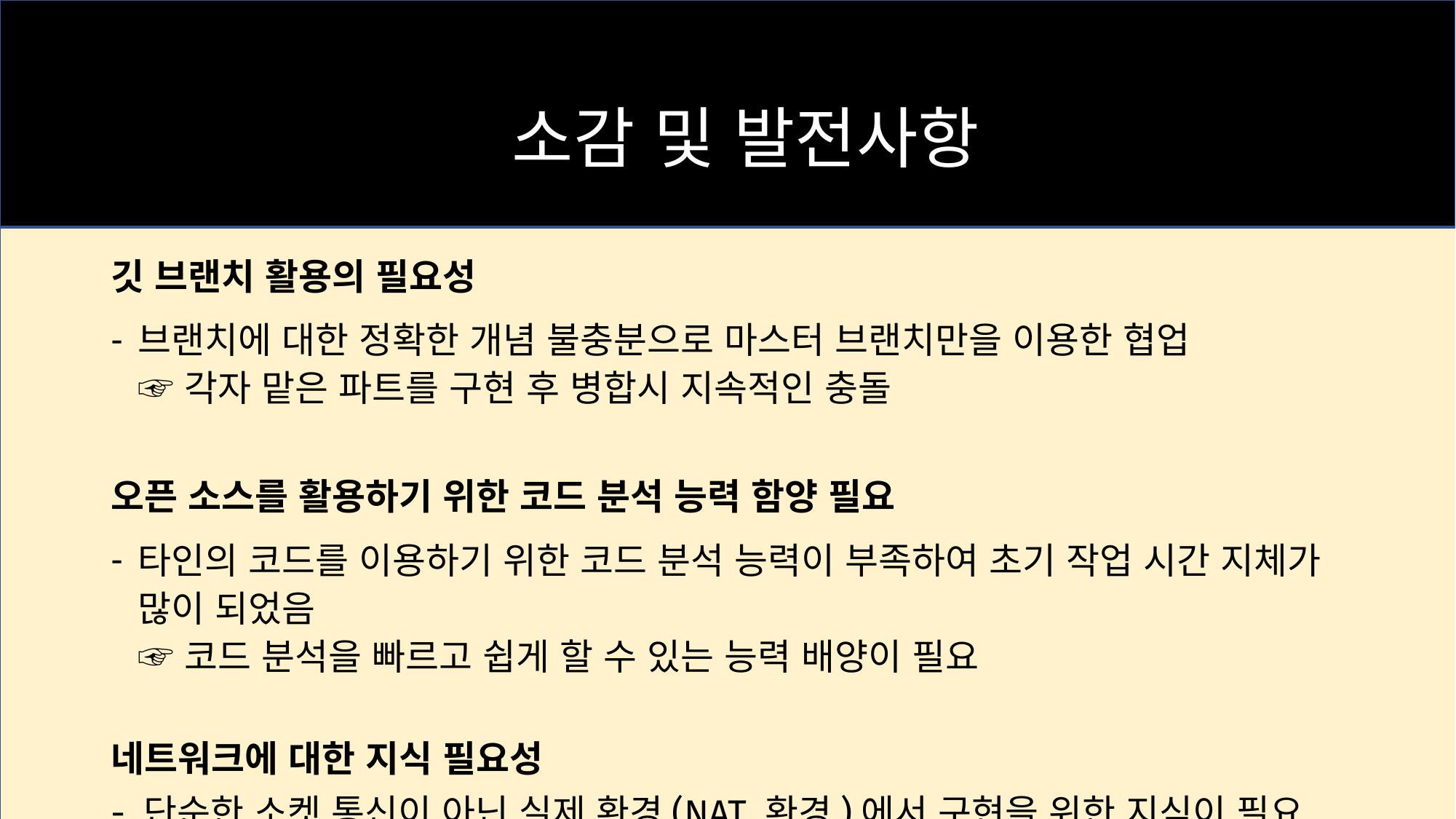

#
소감 및 발전사항

깃 브랜치 활용의 필요성
브랜치에 대한 정확한 개념 불충분으로 마스터 브랜치만을 이용한 협업
☞ 각자 맡은 파트를 구현 후 병합시 지속적인 충돌

오픈 소스를 활용하기 위한 코드 분석 능력 함양 필요
타인의 코드를 이용하기 위한 코드 분석 능력이 부족하여 초기 작업 시간 지체가 많이 되었음
☞ 코드 분석을 빠르고 쉽게 할 수 있는 능력 배양이 필요
네트워크에 대한 지식 필요성
- 단순한 소켓 통신이 아닌 실제 환경(NAT 환경)에서 구현을 위한 지식이 필요